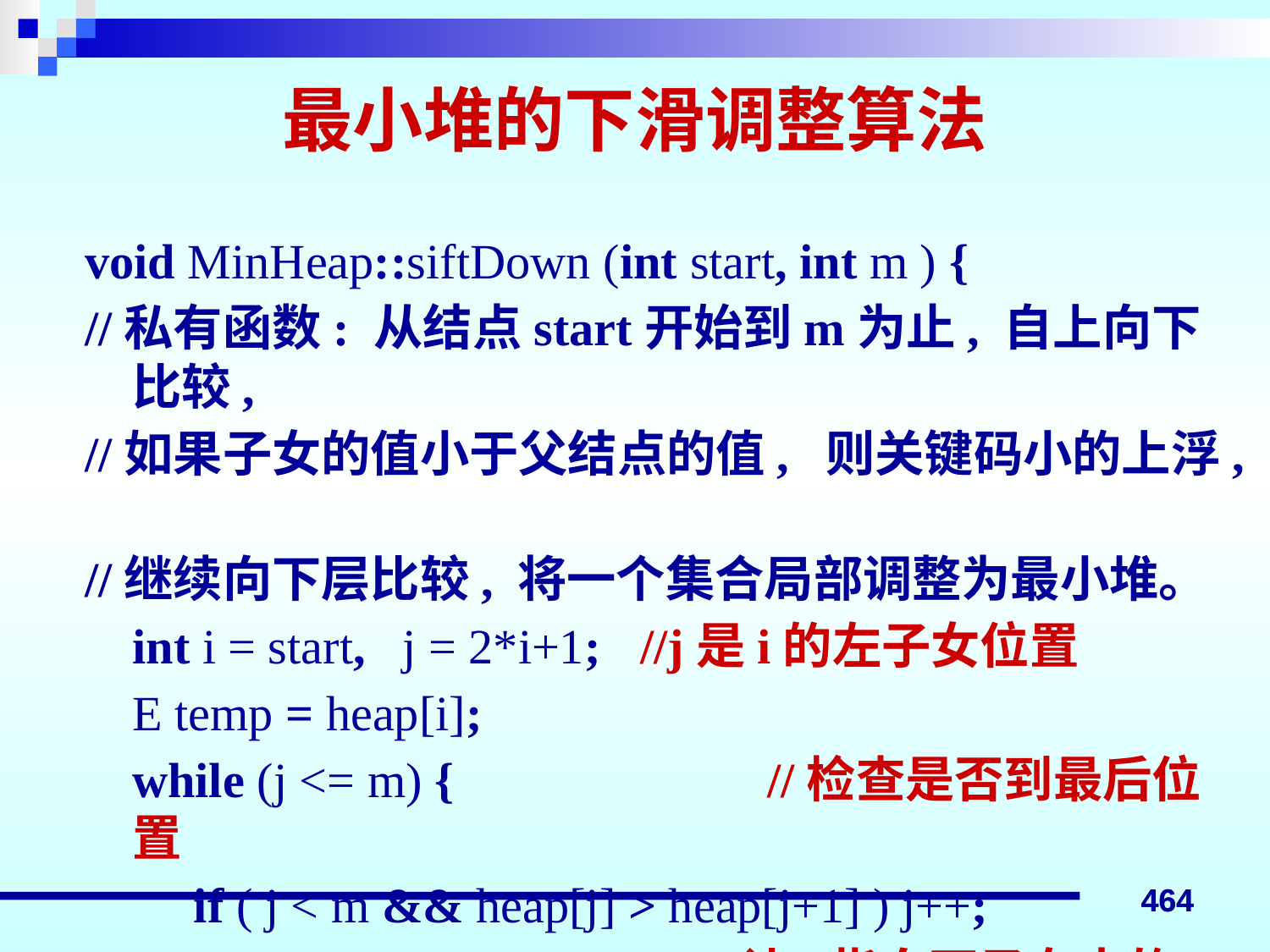

# 最小堆的下滑调整算法

void MinHeap::siftDown (int start, int m ) {
//私有函数: 从结点start开始到m为止, 自上向下比较,
//如果子女的值小于父结点的值,  则关键码小的上浮,
//继续向下层比较, 将一个集合局部调整为最小堆。
	int i = start,   j = 2*i+1;  	//j是i的左子女位置
	E temp = heap[i];
	while (j <= m) {			//检查是否到最后位置
	     if ( j < m && heap[j] > heap[j+1] ) j++;
				 	     //让j指向两子女中的小者
464
464